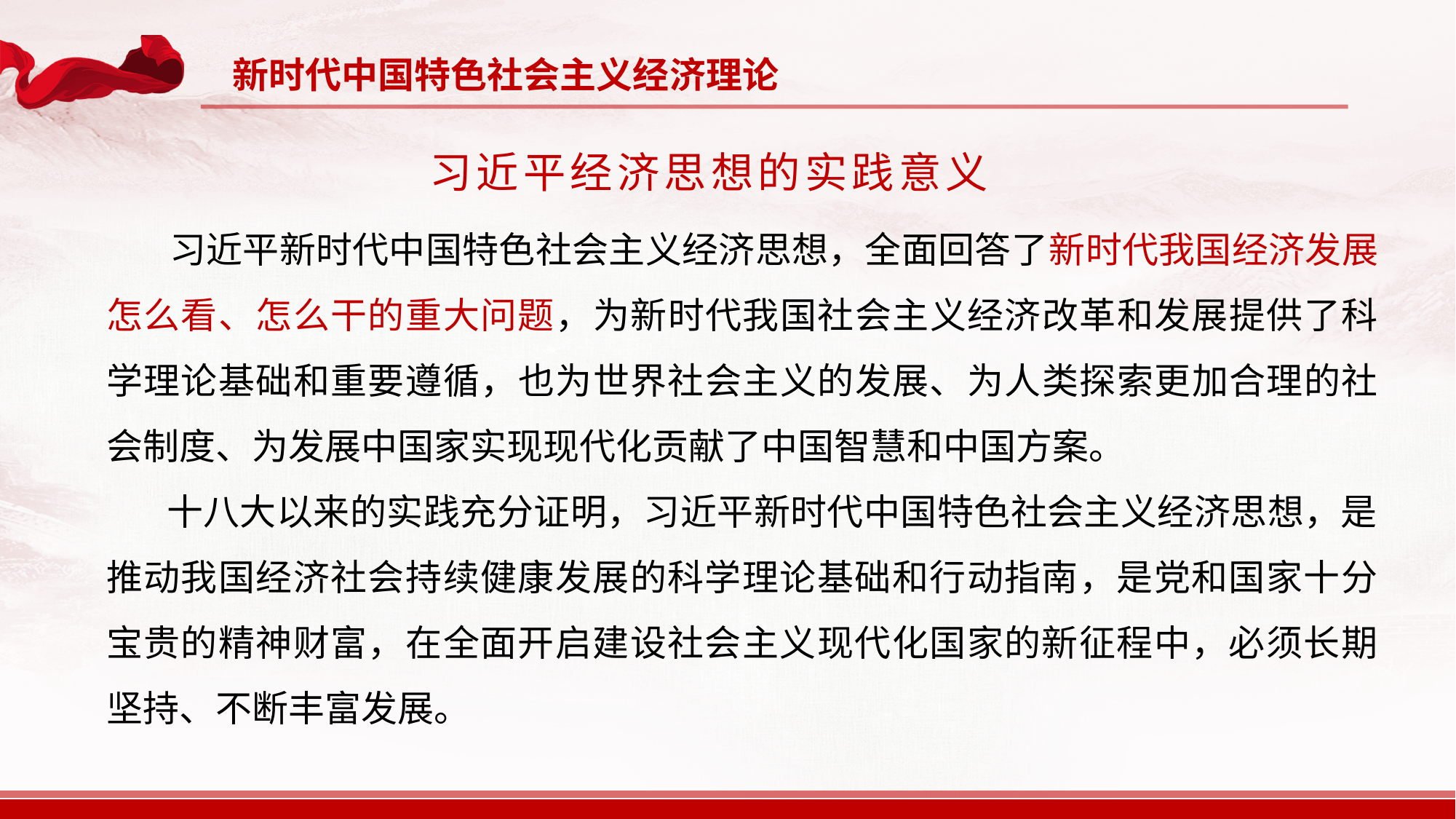

新时代中国特色社会主义经济理论
习近平经济思想的实践意义
        习近平新时代中国特色社会主义经济思想，全面回答了新时代我国经济发展怎么看、怎么干的重大问题，为新时代我国社会主义经济改革和发展提供了科学理论基础和重要遵循，也为世界社会主义的发展、为人类探索更加合理的社会制度、为发展中国家实现现代化贡献了中国智慧和中国方案。
      十八大以来的实践充分证明，习近平新时代中国特色社会主义经济思想，是推动我国经济社会持续健康发展的科学理论基础和行动指南，是党和国家十分宝贵的精神财富，在全面开启建设社会主义现代化国家的新征程中，必须长期坚持、不断丰富发展。